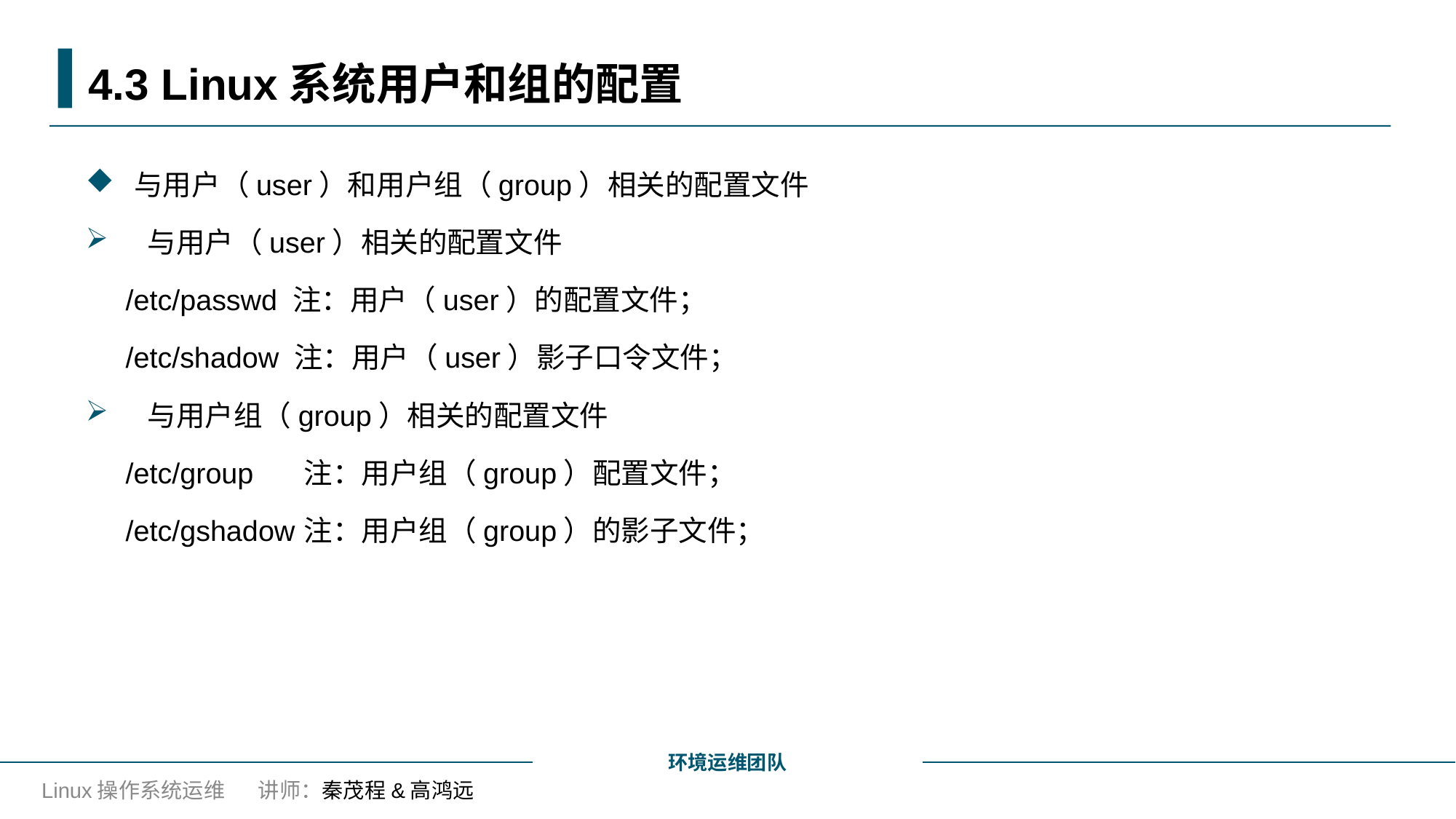

# 4.3 Linux系统用户和组的配置
与用户（user）和用户组（group）相关的配置文件
 与用户（user）相关的配置文件
     /etc/passwd 注：用户（user）的配置文件；
     /etc/shadow 注：用户（user）影子口令文件；
 与用户组（group）相关的配置文件
     /etc/group	注：用户组（group）配置文件；
     /etc/gshadow	注：用户组（group）的影子文件；